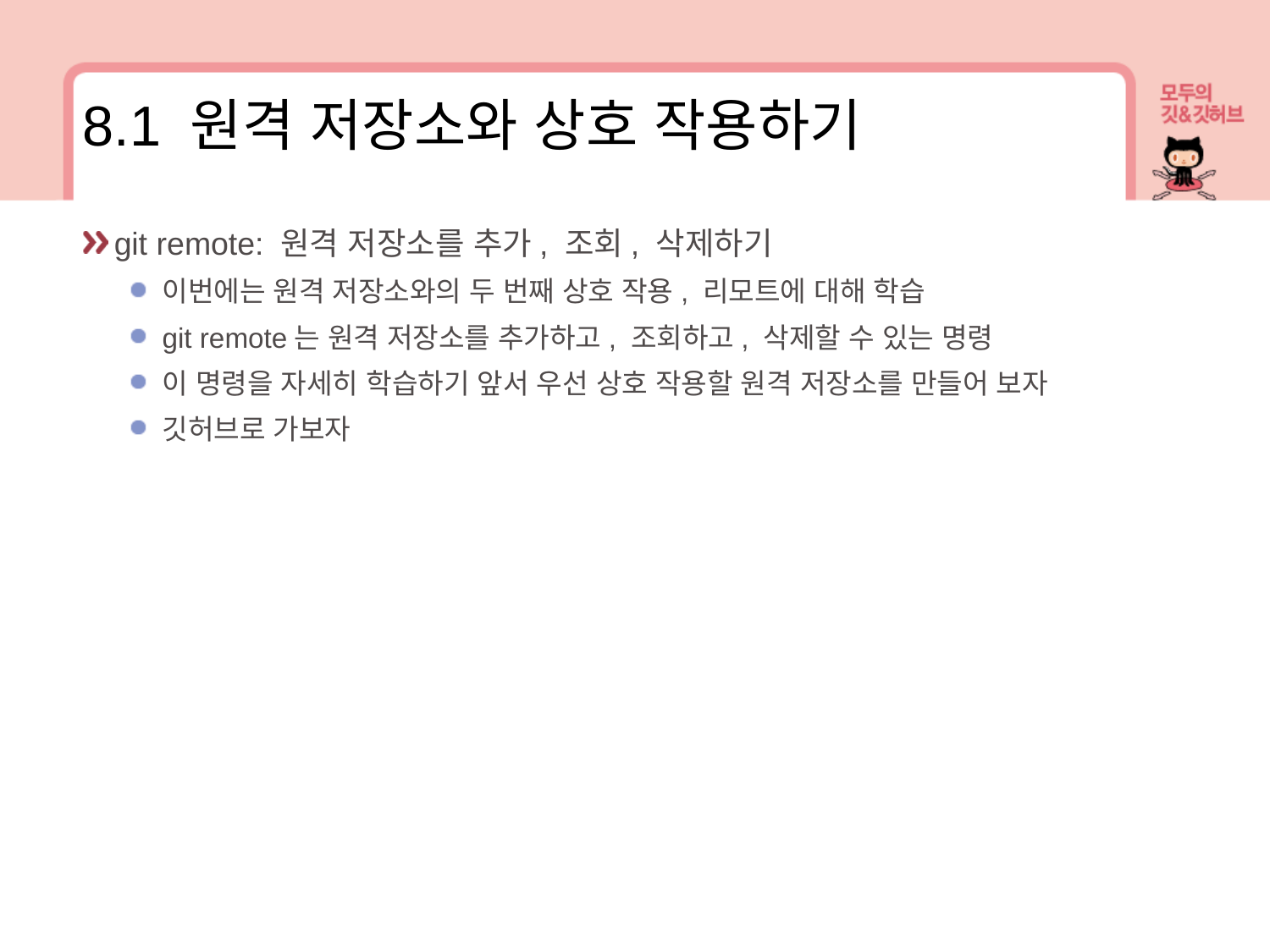

8.1 원격 저장소와 상호 작용하기
git remote: 원격 저장소를 추가, 조회, 삭제하기
이번에는 원격 저장소와의 두 번째 상호 작용, 리모트에 대해 학습
git remote는 원격 저장소를 추가하고, 조회하고, 삭제할 수 있는 명령
이 명령을 자세히 학습하기 앞서 우선 상호 작용할 원격 저장소를 만들어 보자
깃허브로 가보자